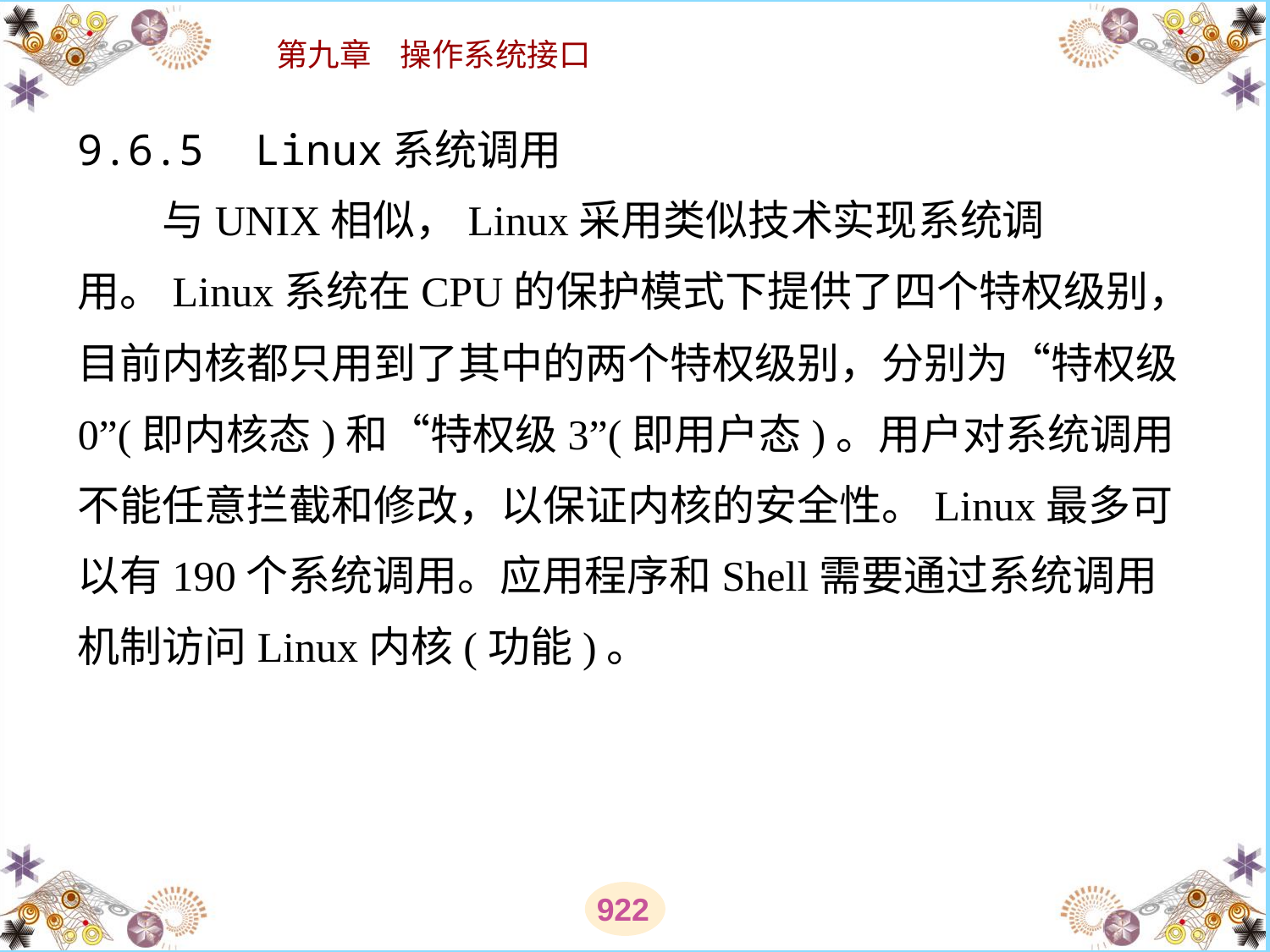

# 9.6.5  Linux系统调用 　　与UNIX相似，Linux采用类似技术实现系统调用。Linux系统在CPU的保护模式下提供了四个特权级别，目前内核都只用到了其中的两个特权级别，分别为“特权级0”(即内核态)和“特权级3”(即用户态)。用户对系统调用不能任意拦截和修改，以保证内核的安全性。Linux最多可以有190个系统调用。应用程序和Shell需要通过系统调用机制访问Linux内核(功能)。